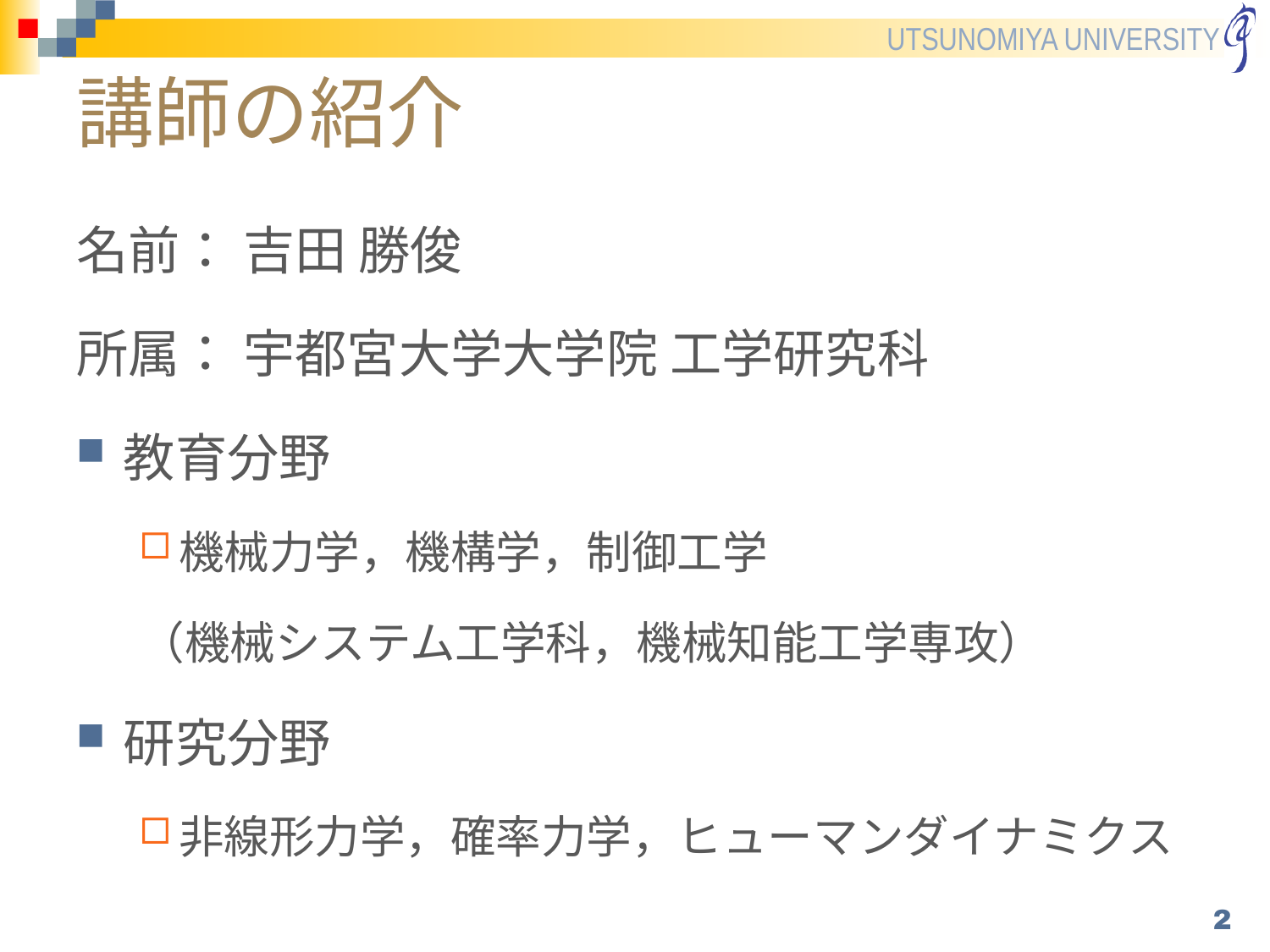

# 講師の紹介
名前： 吉田 勝俊
所属： 宇都宮大学大学院 工学研究科
教育分野
機械力学，機構学，制御工学
	（機械システム工学科，機械知能工学専攻）
研究分野
非線形力学，確率力学，ヒューマンダイナミクス

2